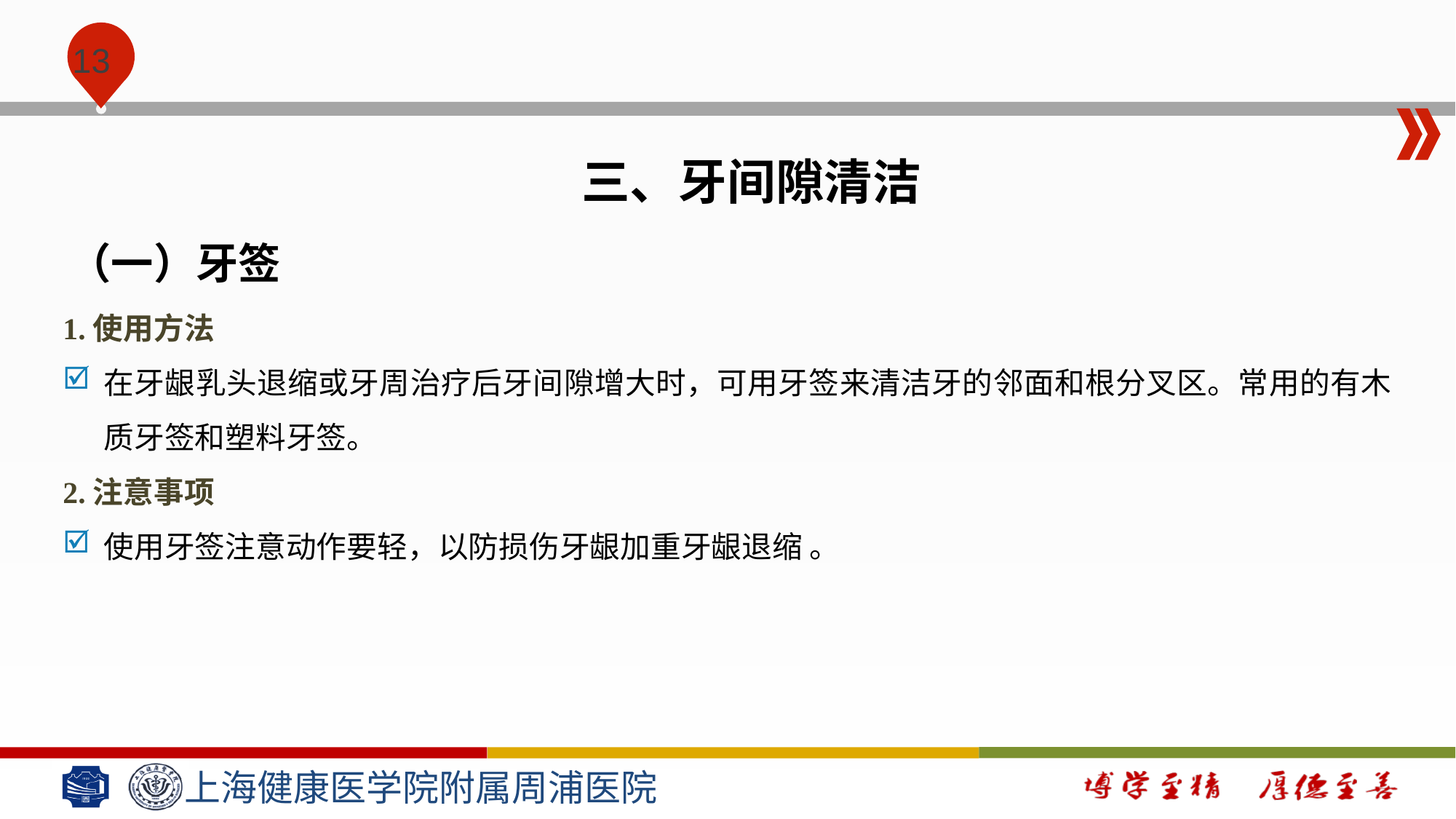

#
三、牙间隙清洁
（一）牙签
1.使用方法
在牙龈乳头退缩或牙周治疗后牙间隙增大时，可用牙签来清洁牙的邻面和根分叉区。常用的有木质牙签和塑料牙签。
2.注意事项
使用牙签注意动作要轻，以防损伤牙龈加重牙龈退缩 。